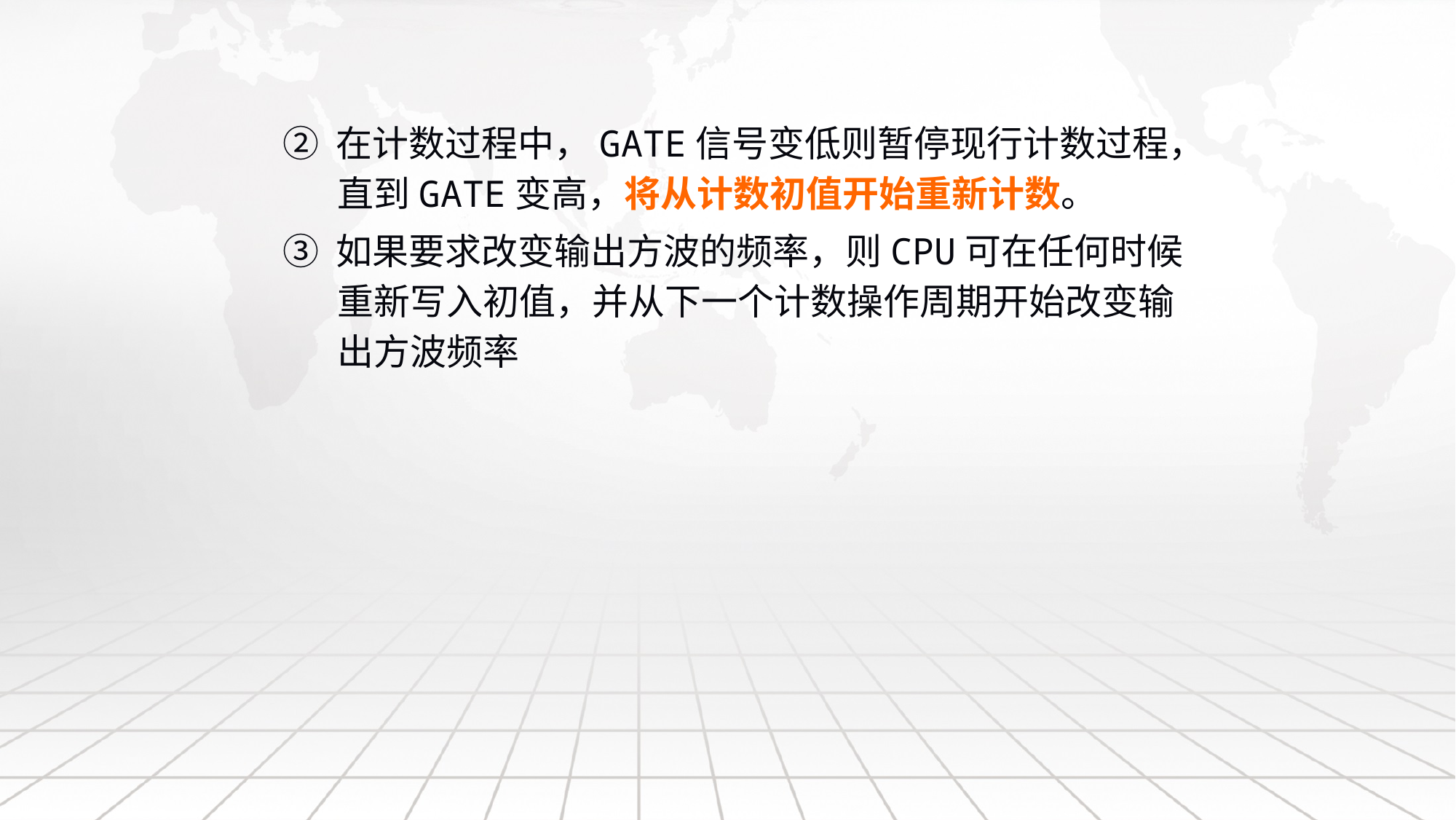

② 在计数过程中，GATE信号变低则暂停现行计数过程，直到GATE变高，将从计数初值开始重新计数。
③ 如果要求改变输出方波的频率，则CPU可在任何时候重新写入初值，并从下一个计数操作周期开始改变输出方波频率